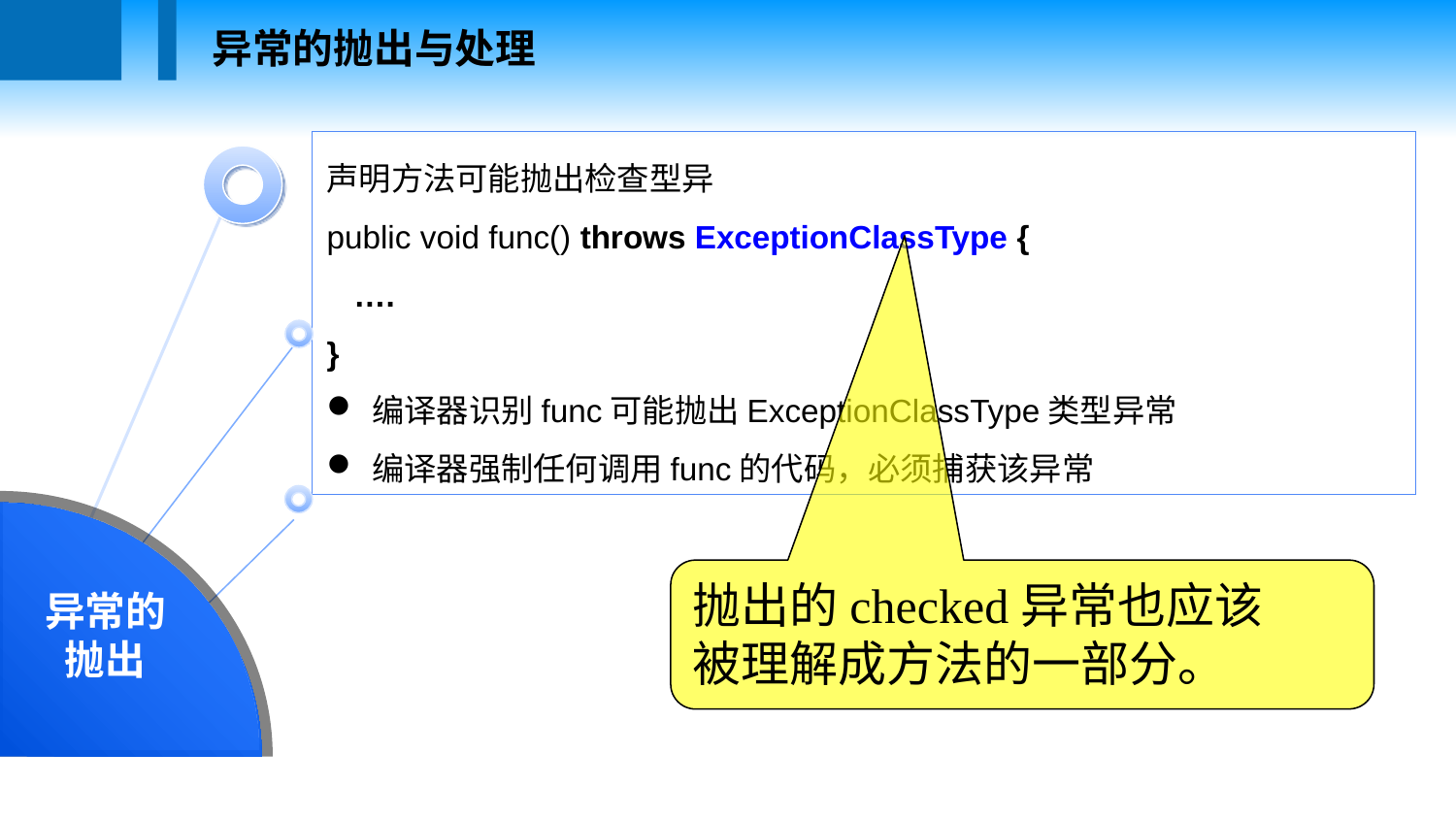

异常的抛出与处理
声明方法可能抛出检查型异
public void func() throws ExceptionClassType {
   ….
}
编译器识别func可能抛出ExceptionClassType类型异常
编译器强制任何调用func的代码，必须捕获该异常

异常的抛出

抛出的checked异常也应该
被理解成方法的一部分。